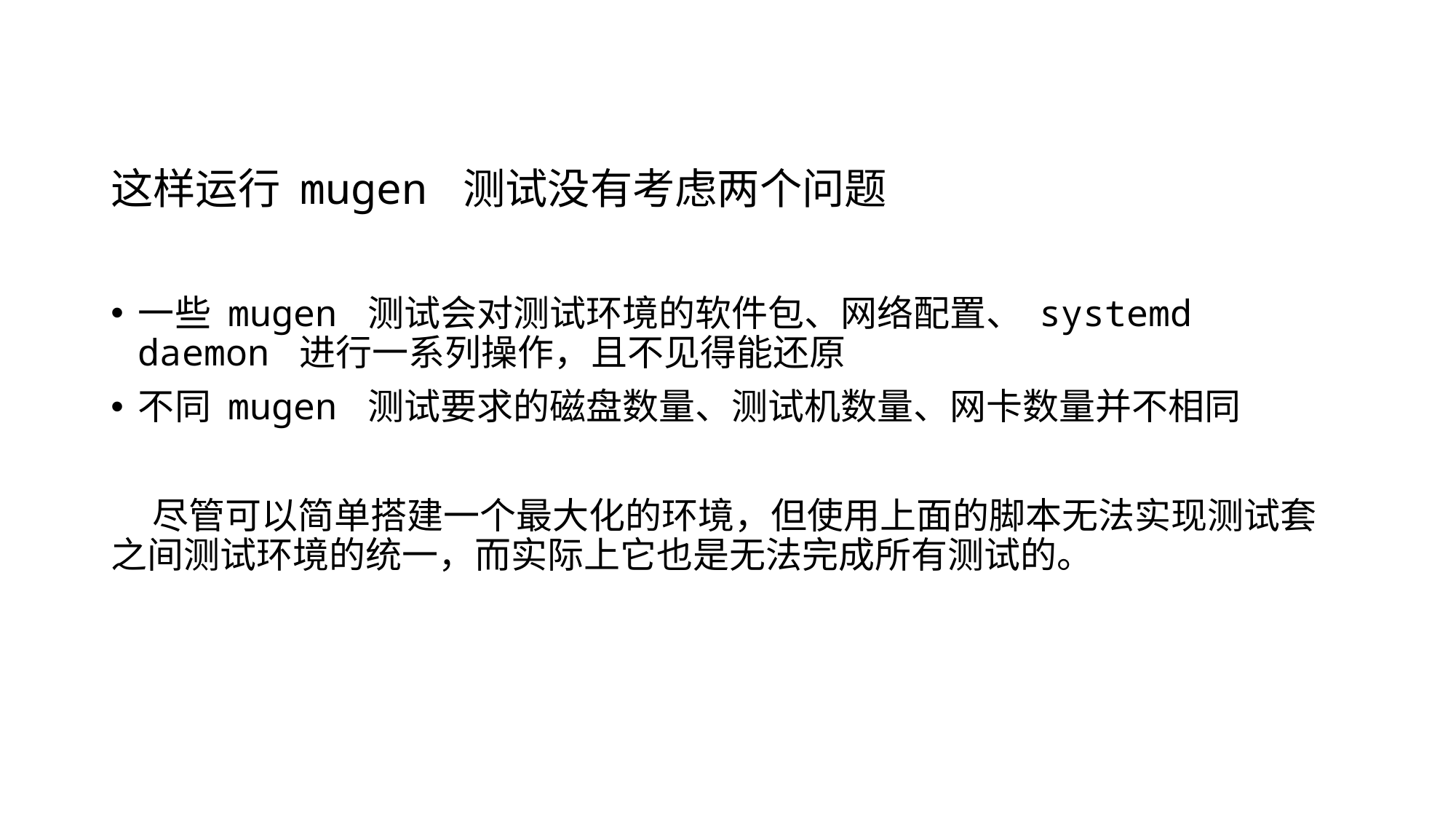

# 这样运行 mugen 测试没有考虑两个问题
一些 mugen 测试会对测试环境的软件包、网络配置、 systemd daemon 进行一系列操作，且不见得能还原
不同 mugen 测试要求的磁盘数量、测试机数量、网卡数量并不相同

    尽管可以简单搭建一个最大化的环境，但使用上面的脚本无法实现测试套之间测试环境的统一，而实际上它也是无法完成所有测试的。